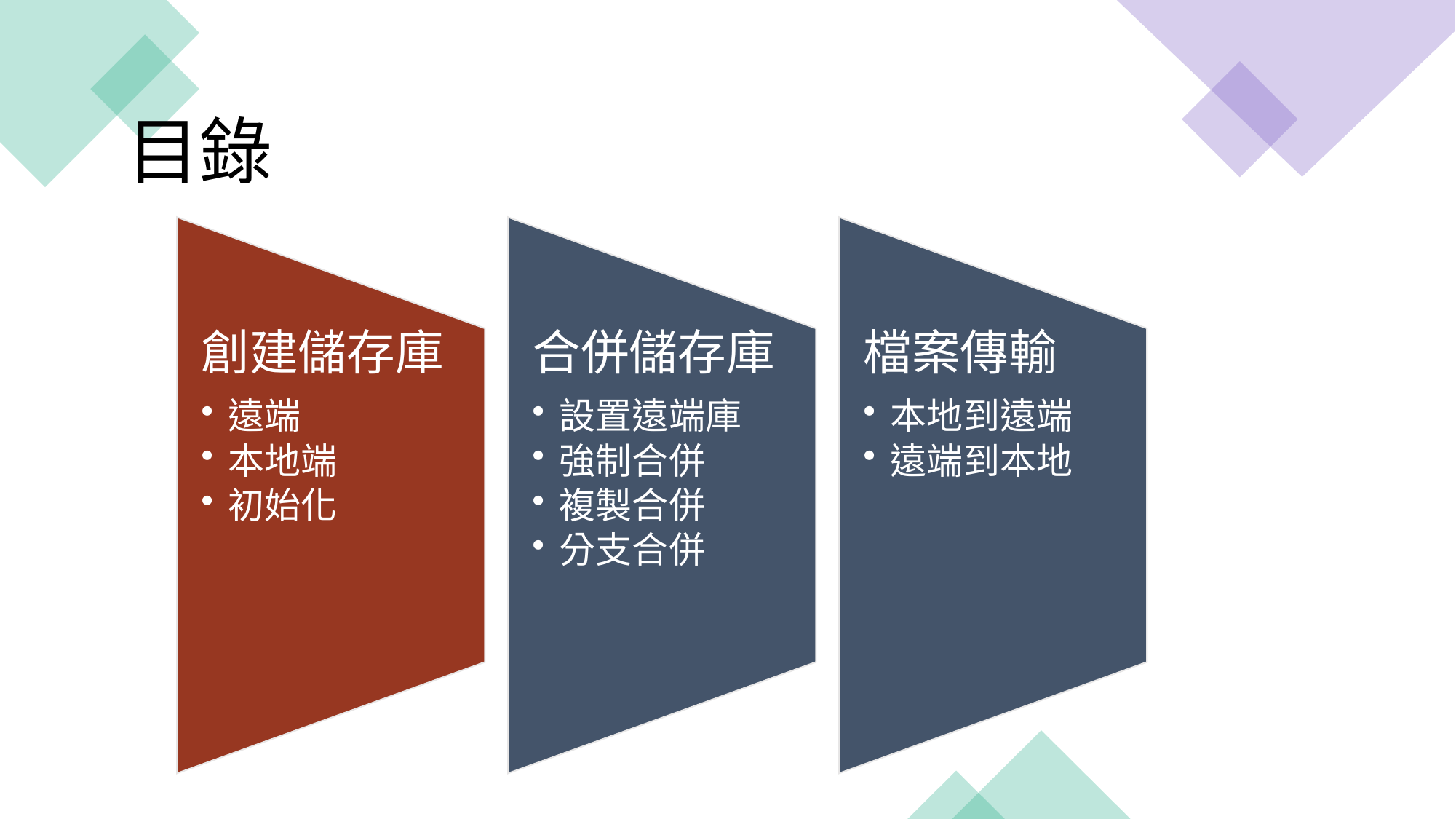

目錄
創建儲存庫
遠端
本地端
初始化
合併儲存庫
設置遠端庫
強制合併
複製合併
分支合併
檔案傳輸
本地到遠端
遠端到本地